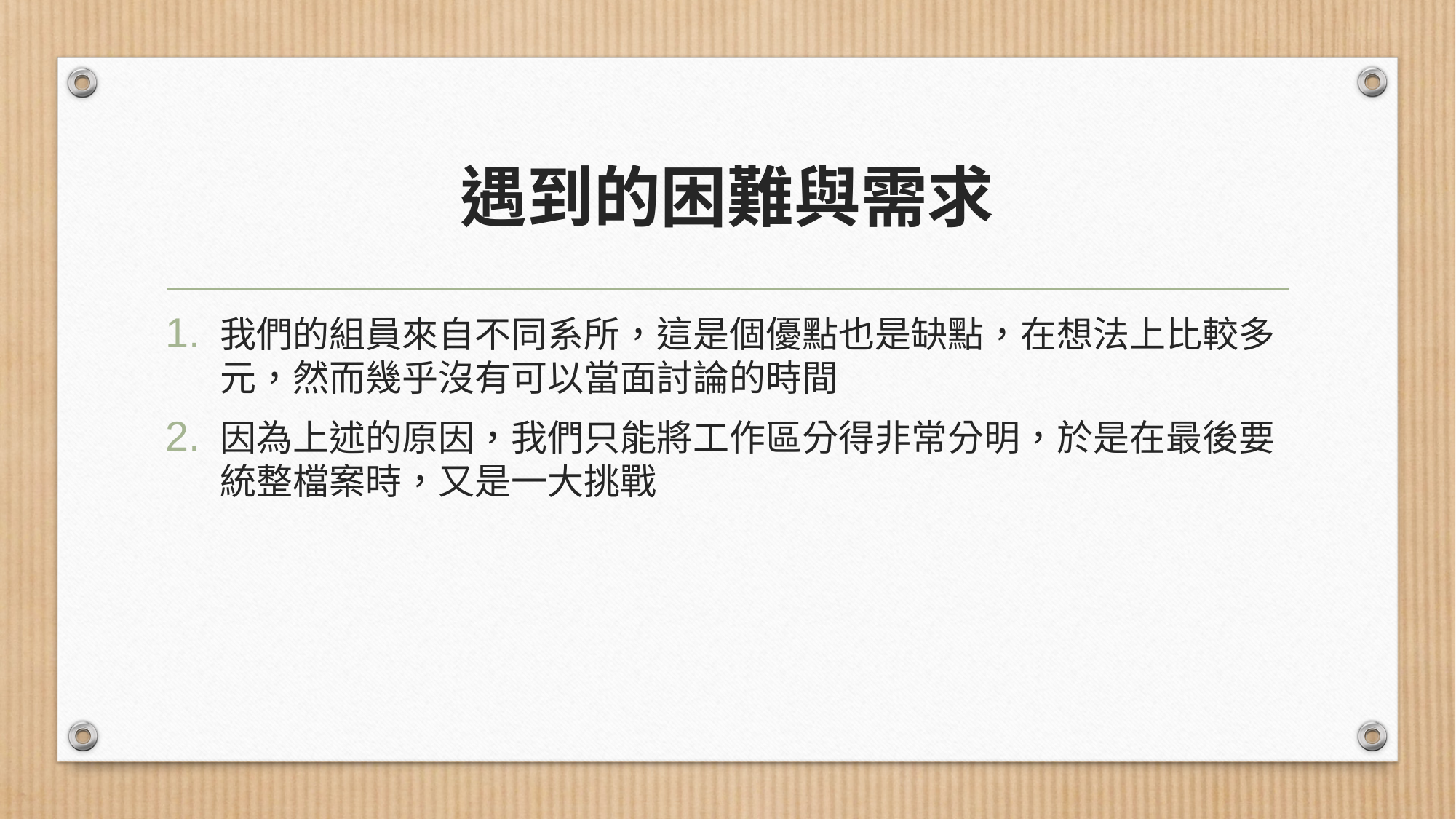

# 遇到的困難與需求
我們的組員來自不同系所，這是個優點也是缺點，在想法上比較多元，然而幾乎沒有可以當面討論的時間
因為上述的原因，我們只能將工作區分得非常分明，於是在最後要統整檔案時，又是一大挑戰